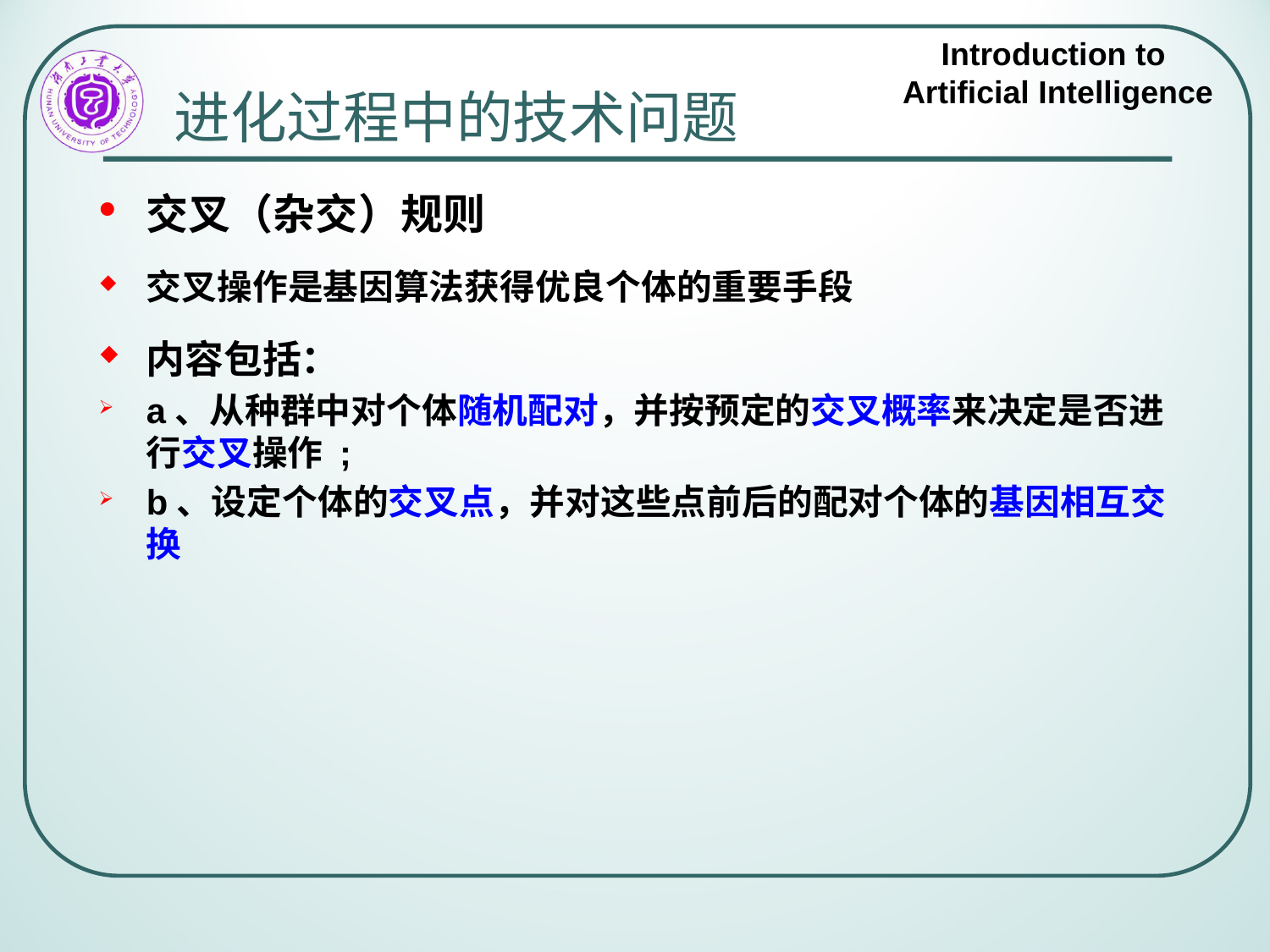

# 进化过程中的技术问题
交叉（杂交）规则

交叉操作是基因算法获得优良个体的重要手段

内容包括：
a、从种群中对个体随机配对，并按预定的交叉概率来决定是否进行交叉操作 ;
b、设定个体的交叉点，并对这些点前后的配对个体的基因相互交换